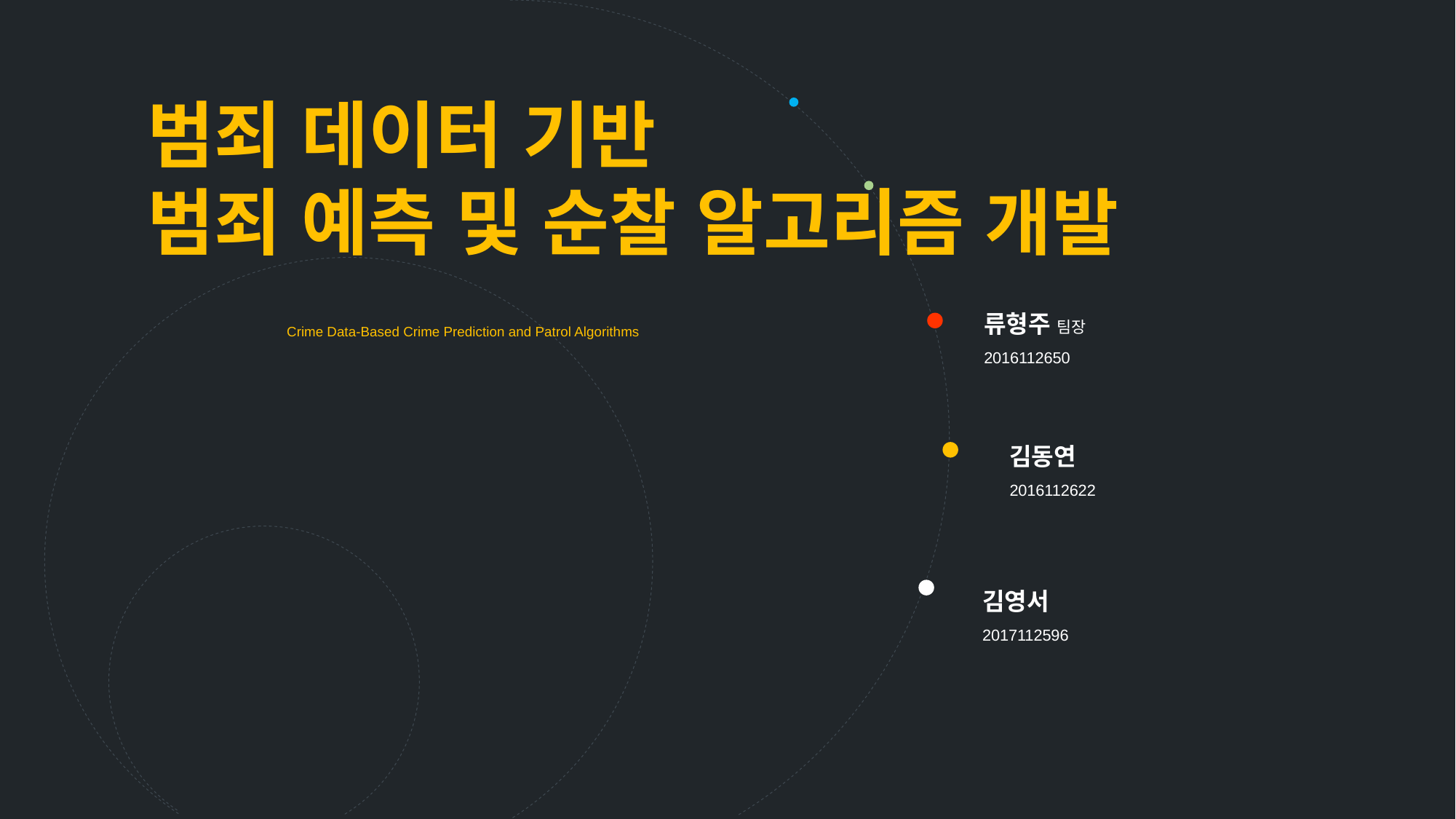

범죄 데이터 기반
범죄 예측 및 순찰 알고리즘 개발               Crime Data-Based Crime Prediction and Patrol Algorithms
류형주 팀장
2016112650
김동연
2016112622
김영서
2017112596